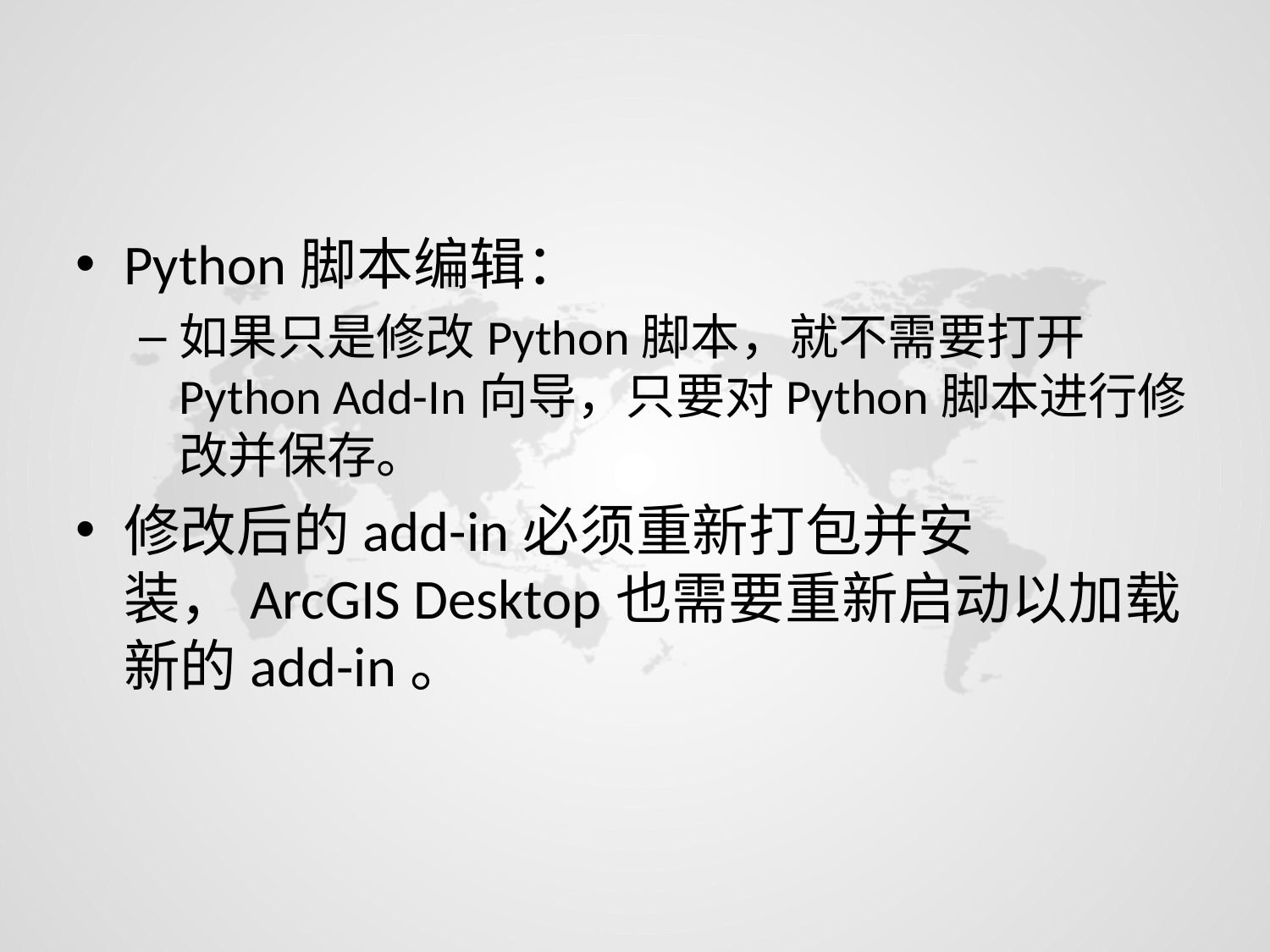

#
Python脚本编辑：
如果只是修改Python脚本，就不需要打开Python Add-In向导，只要对Python脚本进行修改并保存。
修改后的add-in必须重新打包并安装，ArcGIS Desktop也需要重新启动以加载新的add-in。